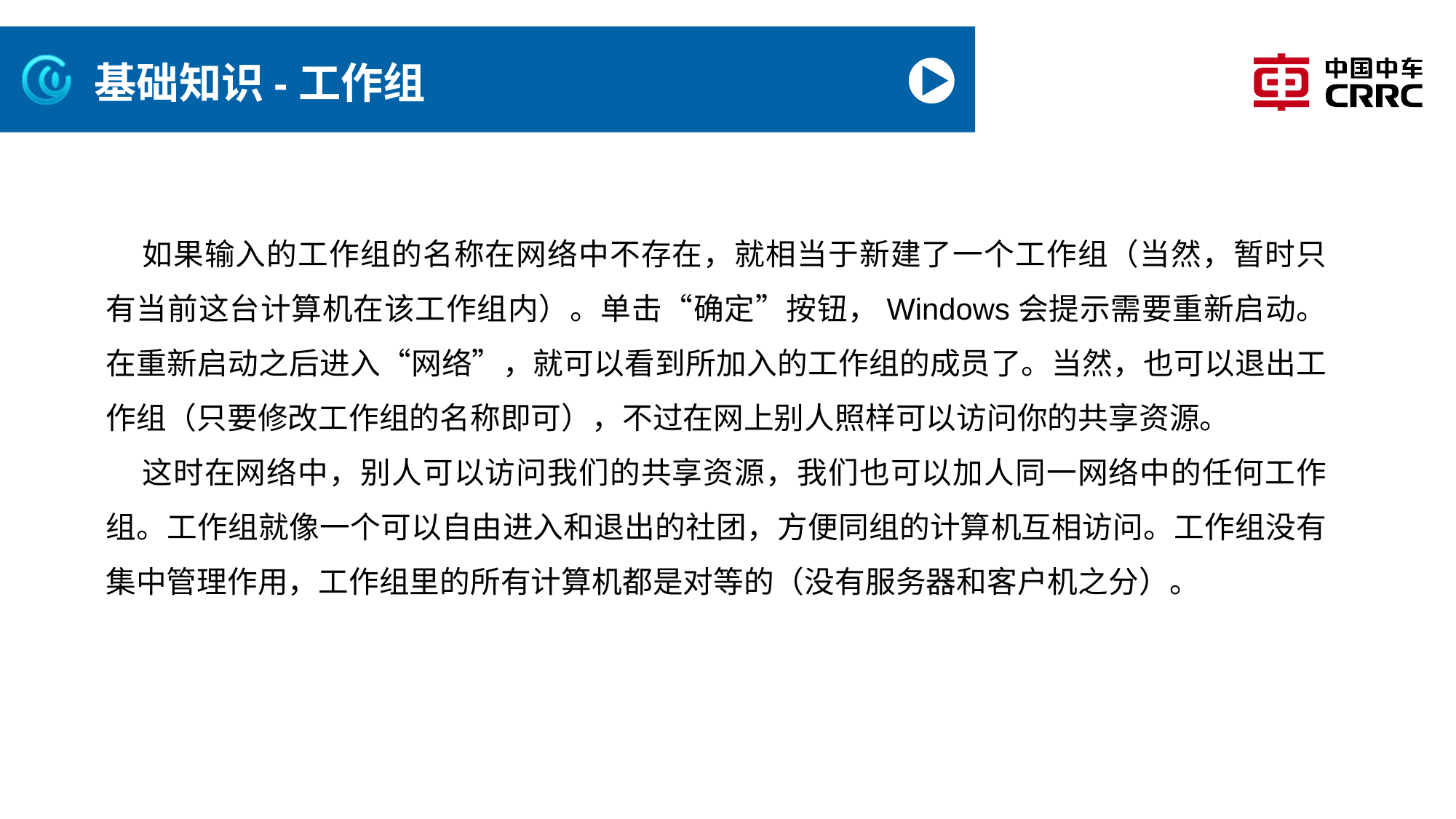

# 基础知识-工作组
如果输入的工作组的名称在网络中不存在，就相当于新建了一个工作组（当然，暂时只有当前这台计算机在该工作组内）。单击“确定”按钮，Windows会提示需要重新启动。在重新启动之后进入“网络”，就可以看到所加入的工作组的成员了。当然，也可以退出工作组（只要修改工作组的名称即可），不过在网上别人照样可以访问你的共享资源。
这时在网络中，别人可以访问我们的共享资源，我们也可以加人同一网络中的任何工作组。工作组就像一个可以自由进入和退出的社团，方便同组的计算机互相访问。工作组没有集中管理作用，工作组里的所有计算机都是对等的（没有服务器和客户机之分）。
6